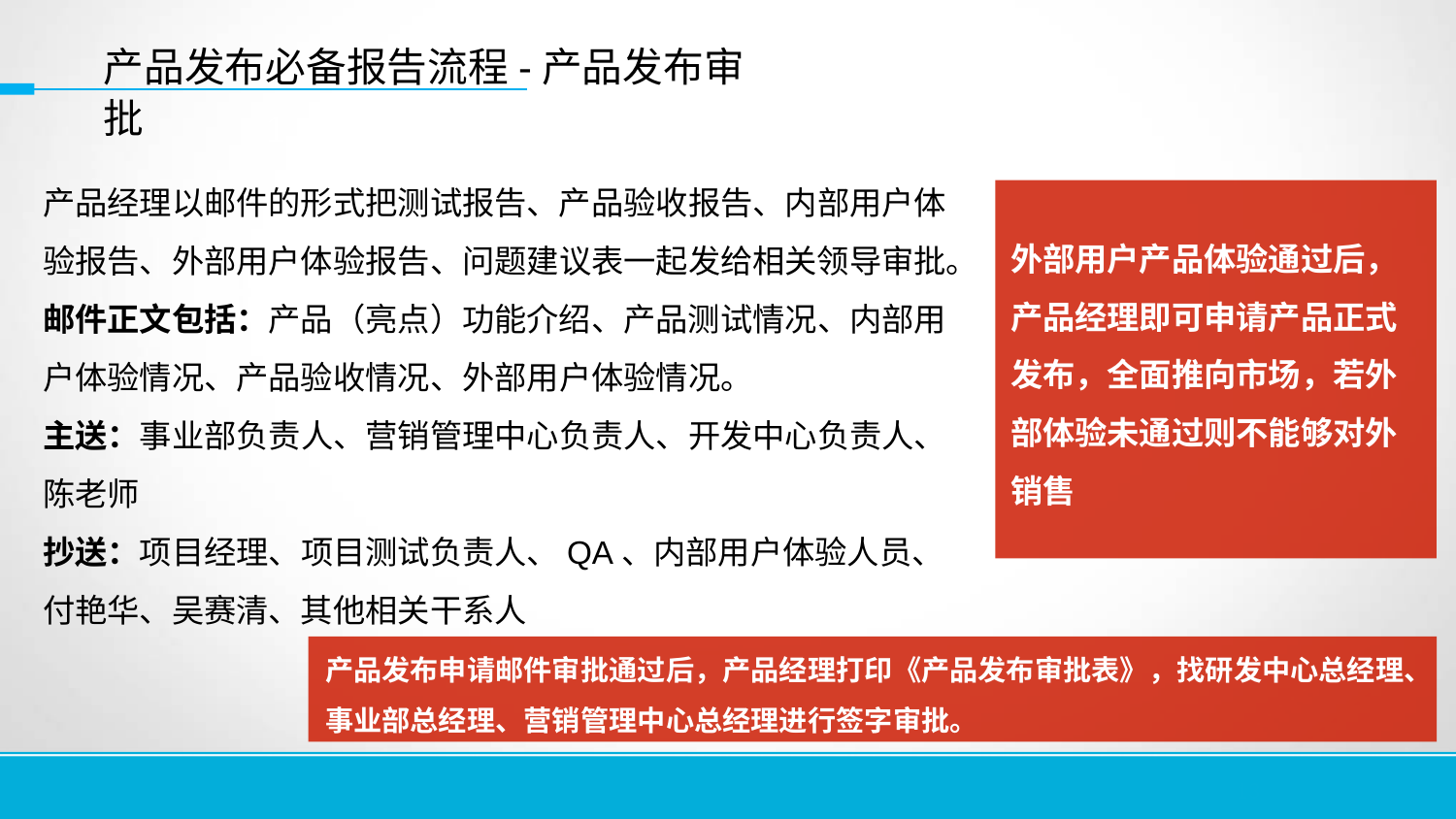

产品发布必备报告流程-产品发布审批

1、企业根据评审对象的不同
产品经理以邮件的形式把测试报告、产品验收报告、内部用户体验报告、外部用户体验报告、问题建议表一起发给相关领导审批。
邮件正文包括：产品（亮点）功能介绍、产品测试情况、内部用户体验情况、产品验收情况、外部用户体验情况。
主送：事业部负责人、营销管理中心负责人、开发中心负责人、陈老师
抄送：项目经理、项目测试负责人、QA、内部用户体验人员、付艳华、吴赛清、其他相关干系人

外部用户产品体验通过后，产品经理即可申请产品正式发布，全面推向市场，若外部体验未通过则不能够对外销售
产品发布申请邮件审批通过后，产品经理打印《产品发布审批表》，找研发中心总经理、事业部总经理、营销管理中心总经理进行签字审批。

13